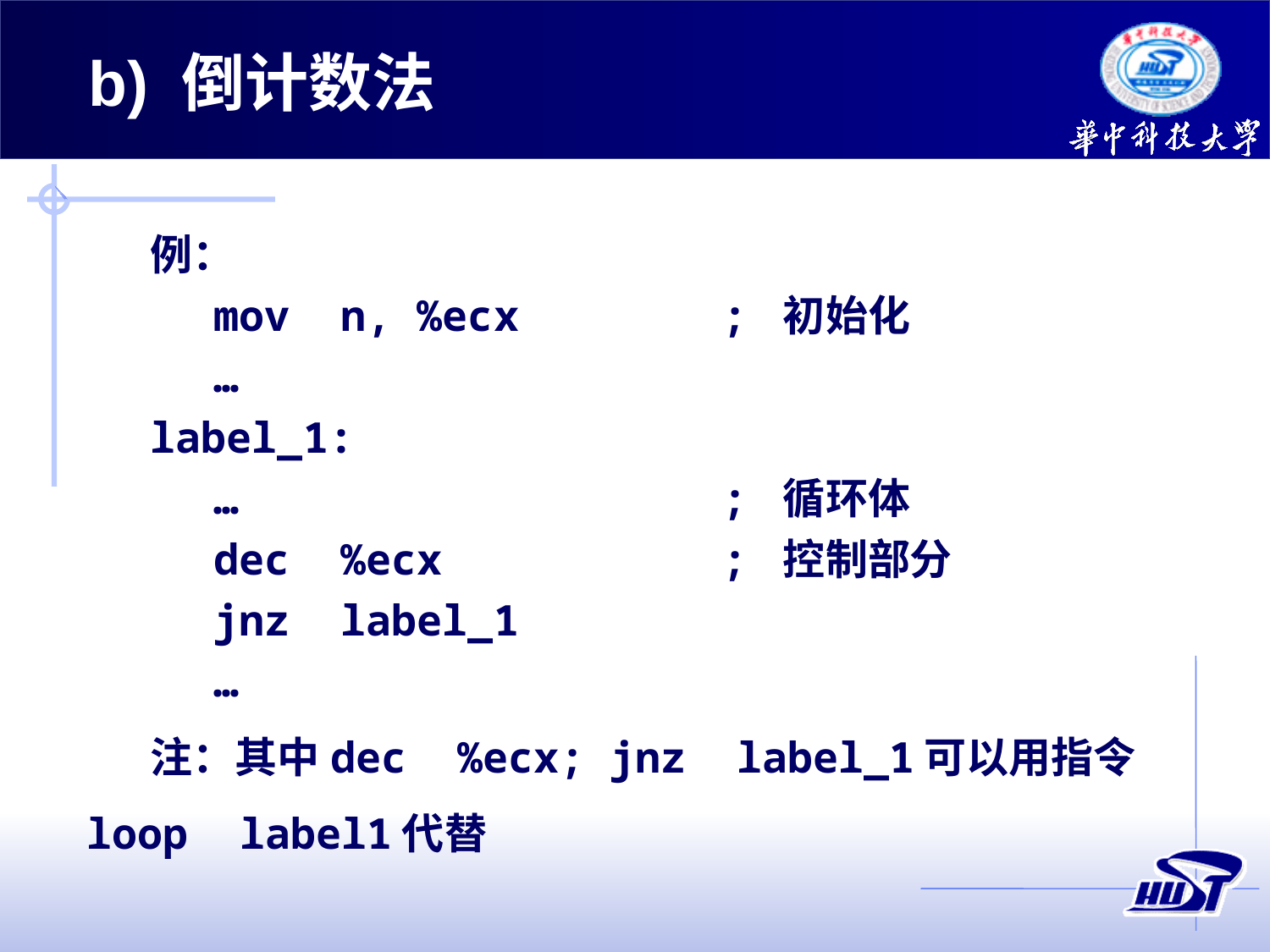

b) 倒计数法
例：
	mov	n, %ecx		; 初始化
	…
label_1:
	…				; 循环体
	dec	%ecx			; 控制部分
	jnz	label_1
	…
注：其中dec  %ecx; jnz  label_1可以用指令loop  label1代替